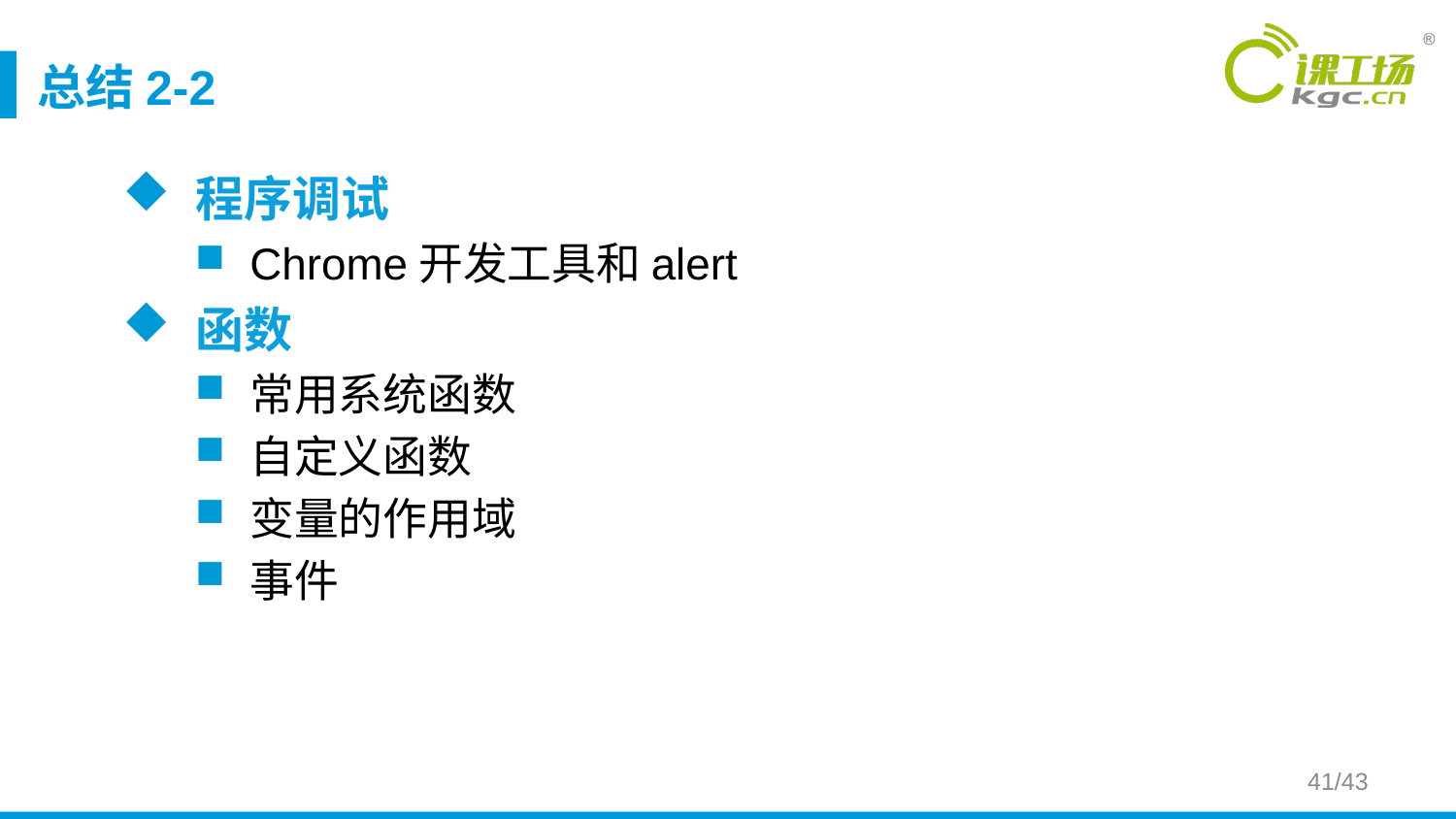

# 总结2-2
程序调试
Chrome开发工具和alert
函数
常用系统函数
自定义函数
变量的作用域
事件

41/43